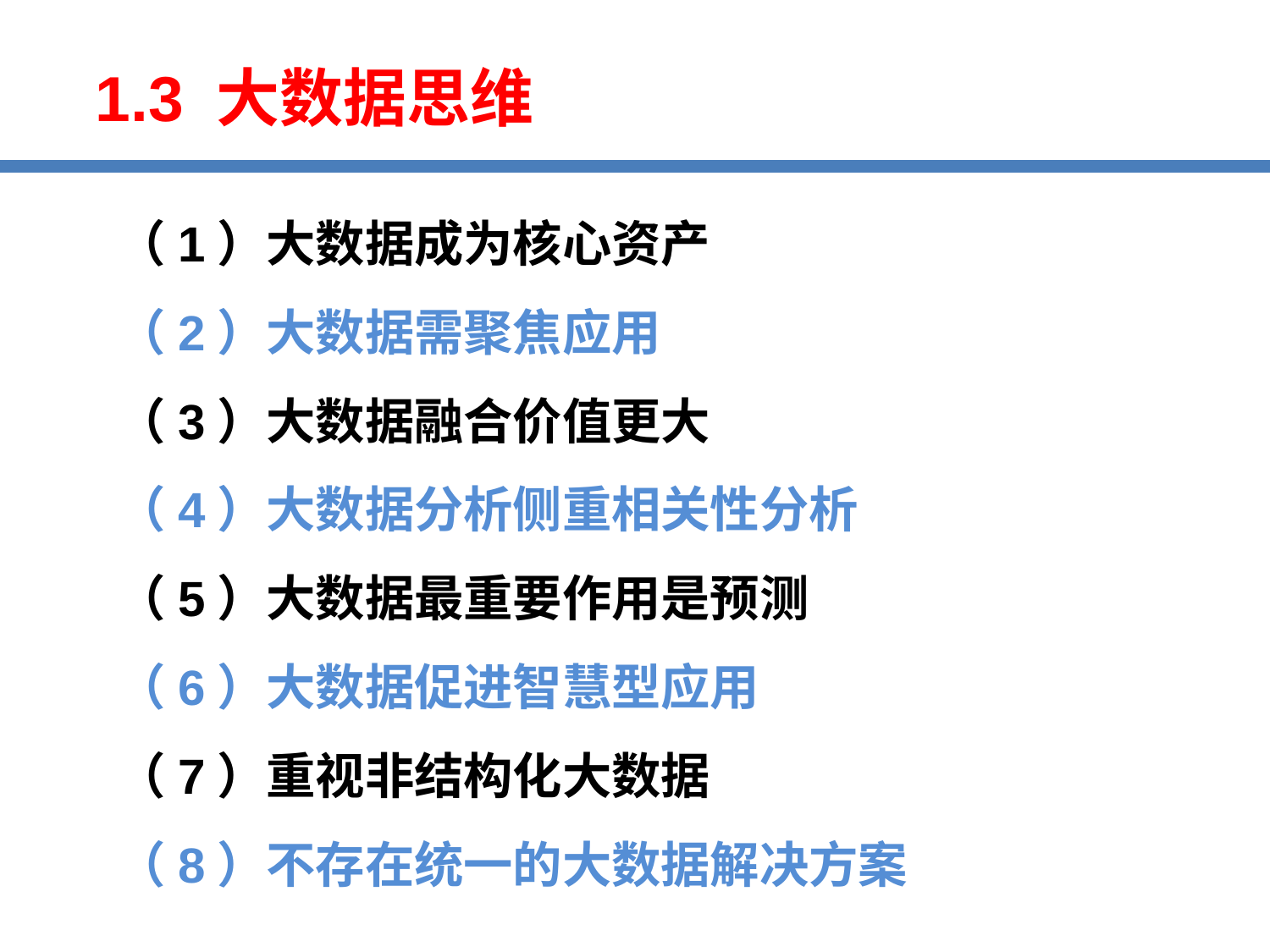

1.3 大数据思维
（1）大数据成为核心资产
（2）大数据需聚焦应用
（3）大数据融合价值更大
（4）大数据分析侧重相关性分析
（5）大数据最重要作用是预测
（6）大数据促进智慧型应用
（7）重视非结构化大数据
（8）不存在统一的大数据解决方案